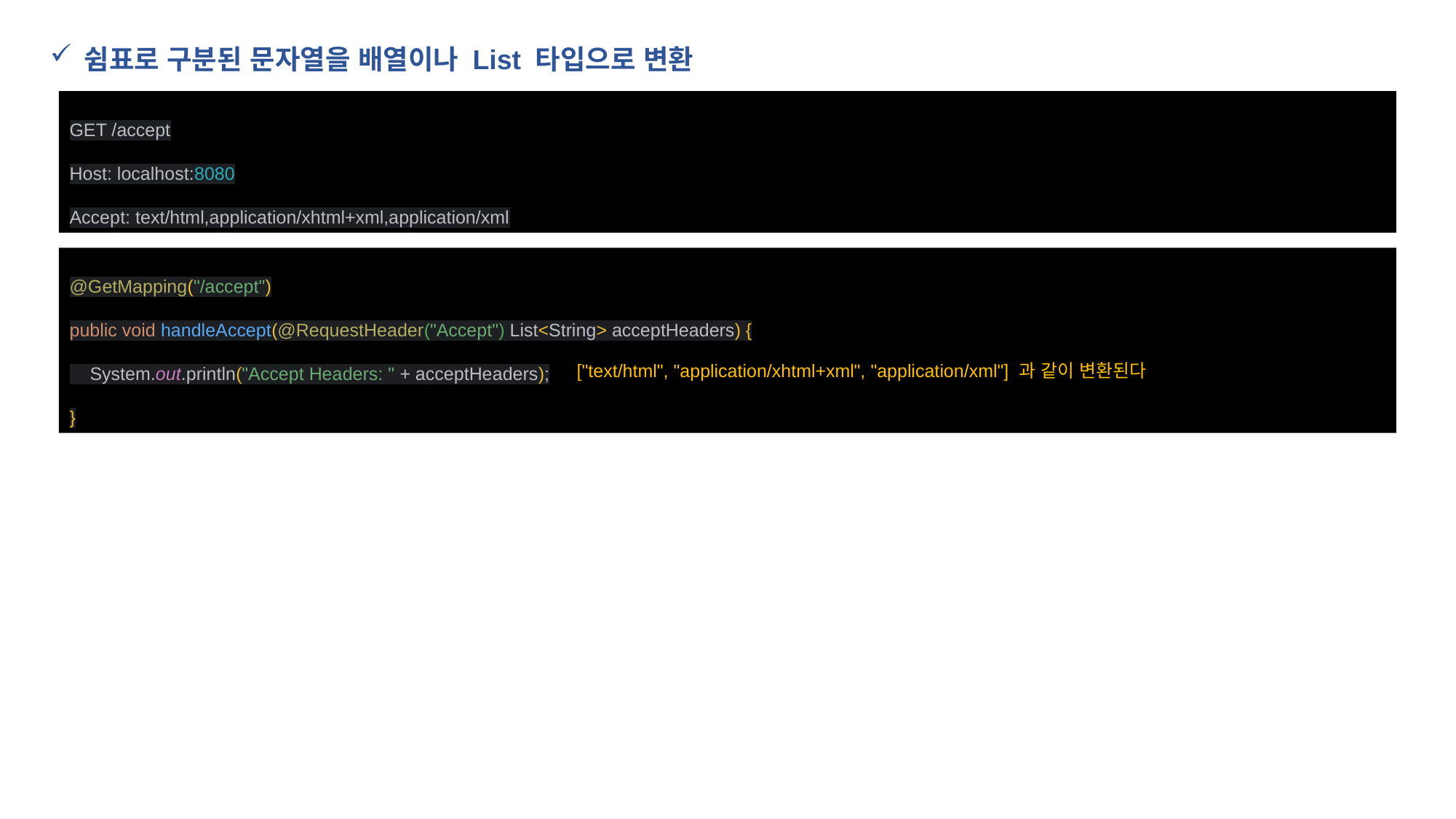

쉼표로 구분된 문자열을 배열이나 List 타입으로 변환
GET /accept
Host: localhost:8080
Accept: text/html,application/xhtml+xml,application/xml
@GetMapping("/accept")
public void handleAccept(@RequestHeader("Accept") List<String> acceptHeaders) {
    System.out.println("Accept Headers: " + acceptHeaders);
}
["text/html", "application/xhtml+xml", "application/xml"] 과 같이 변환된다